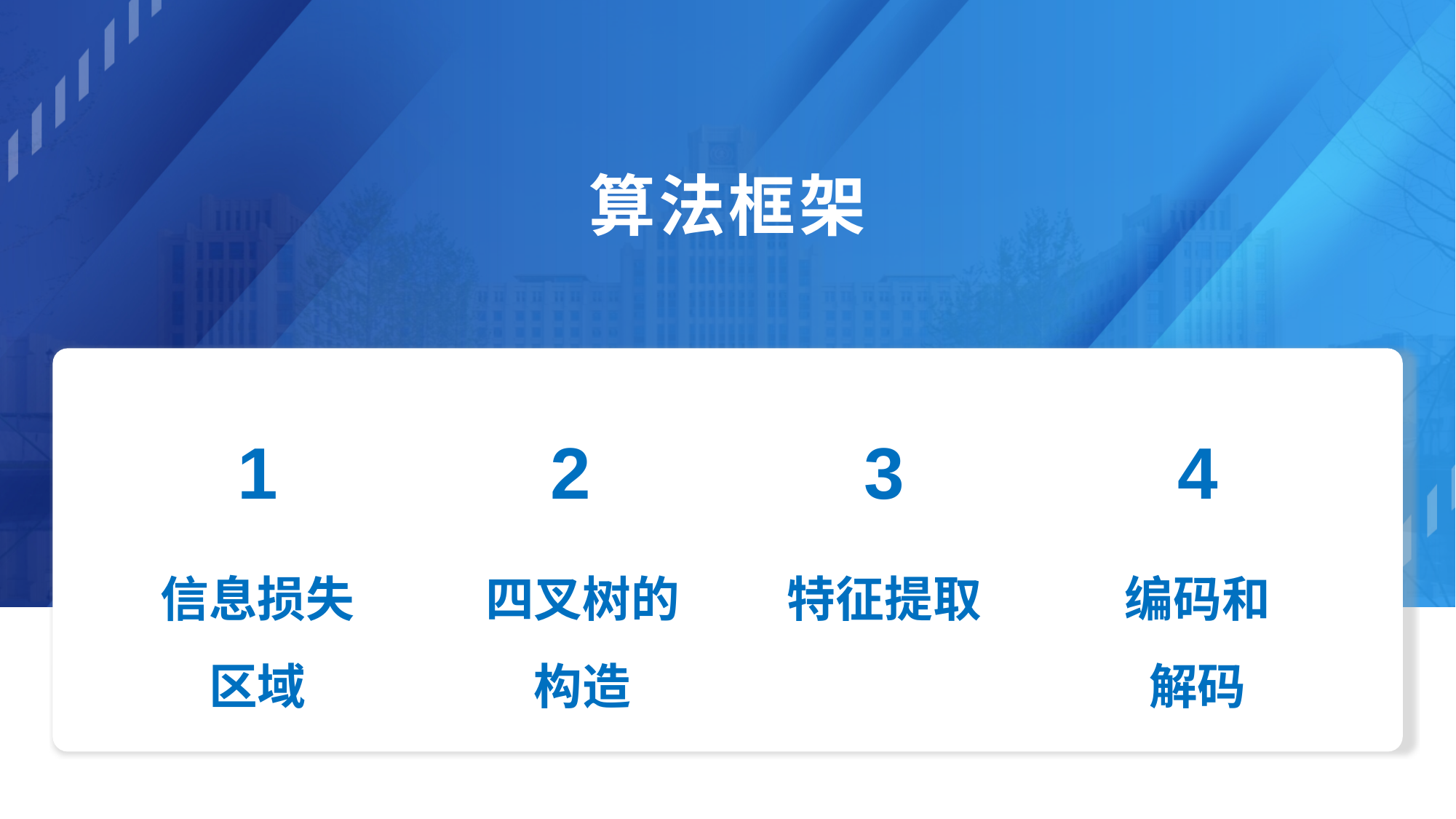

算法框架

1
信息损失区域
2
四叉树的构造
3
特征提取
4
编码和解码